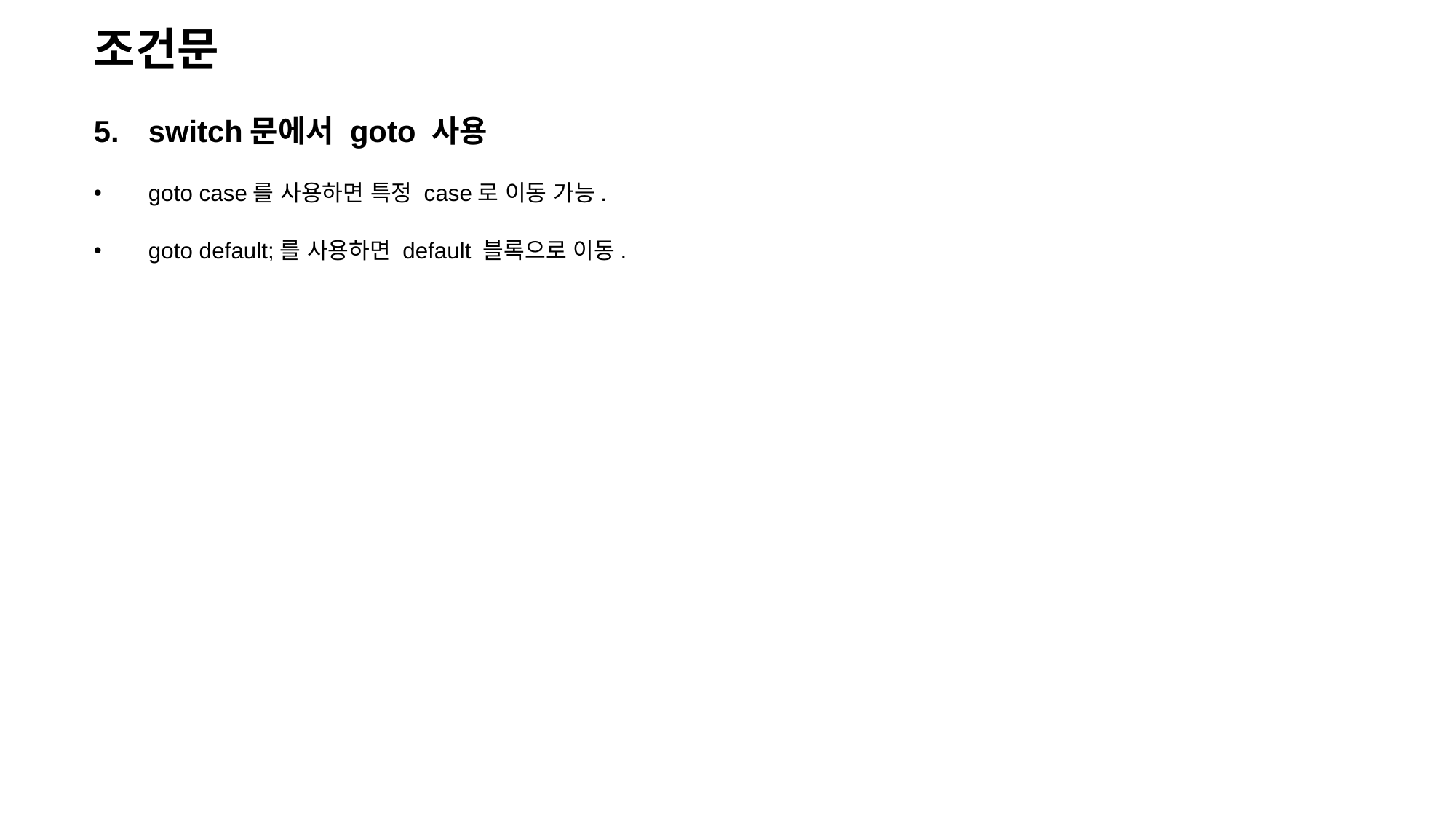

조건문
switch문에서 goto 사용
goto case를 사용하면 특정 case로 이동 가능.
goto default;를 사용하면 default 블록으로 이동.